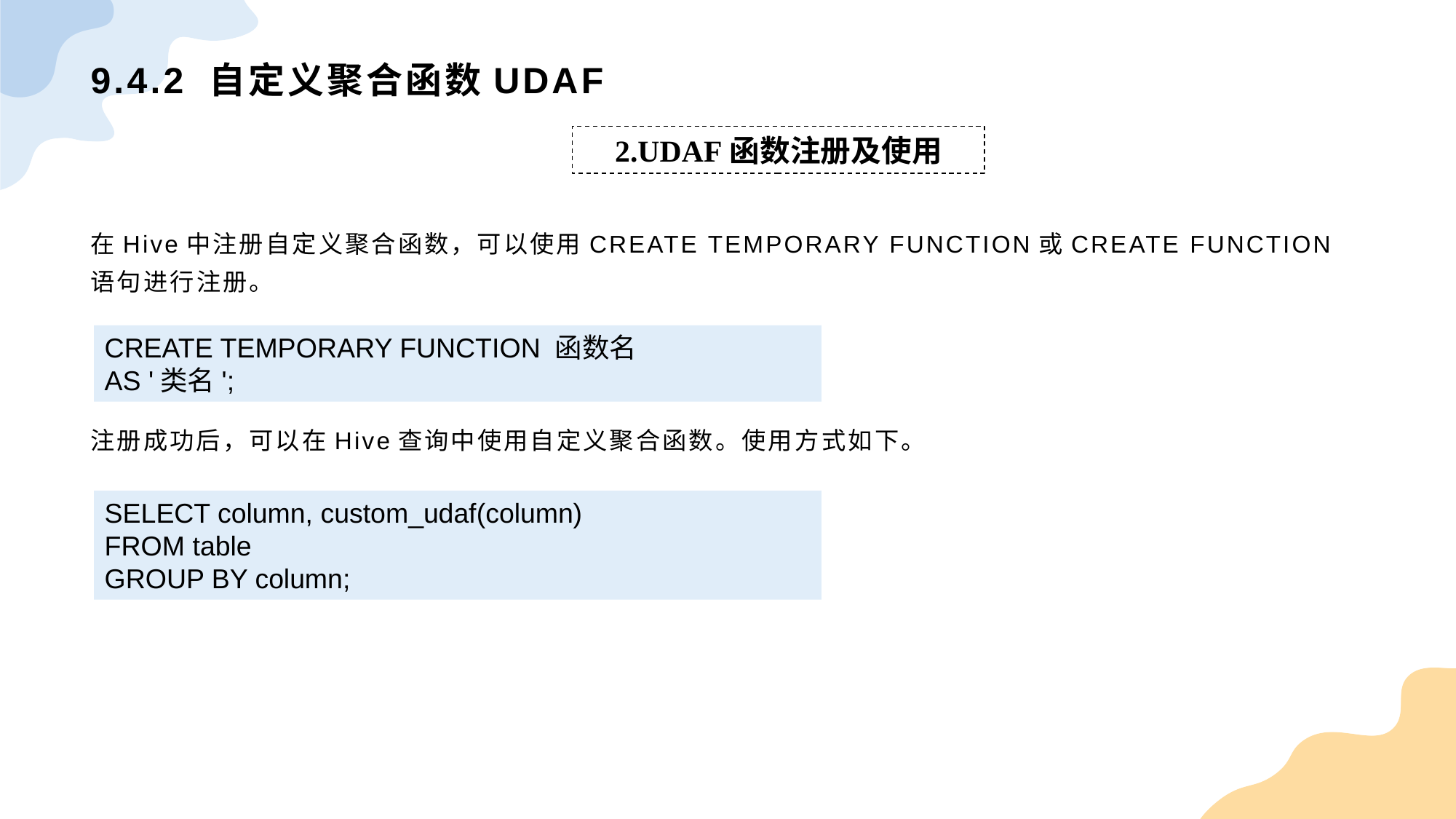

# 9.4.2 自定义聚合函数UDAF
2.UDAF函数注册及使用
在Hive中注册自定义聚合函数，可以使用CREATE TEMPORARY FUNCTION或CREATE FUNCTION语句进行注册。

注册成功后，可以在Hive查询中使用自定义聚合函数。使用方式如下。

CREATE TEMPORARY FUNCTION 函数名
AS '类名';
SELECT column, custom_udaf(column)
FROM table
GROUP BY column;